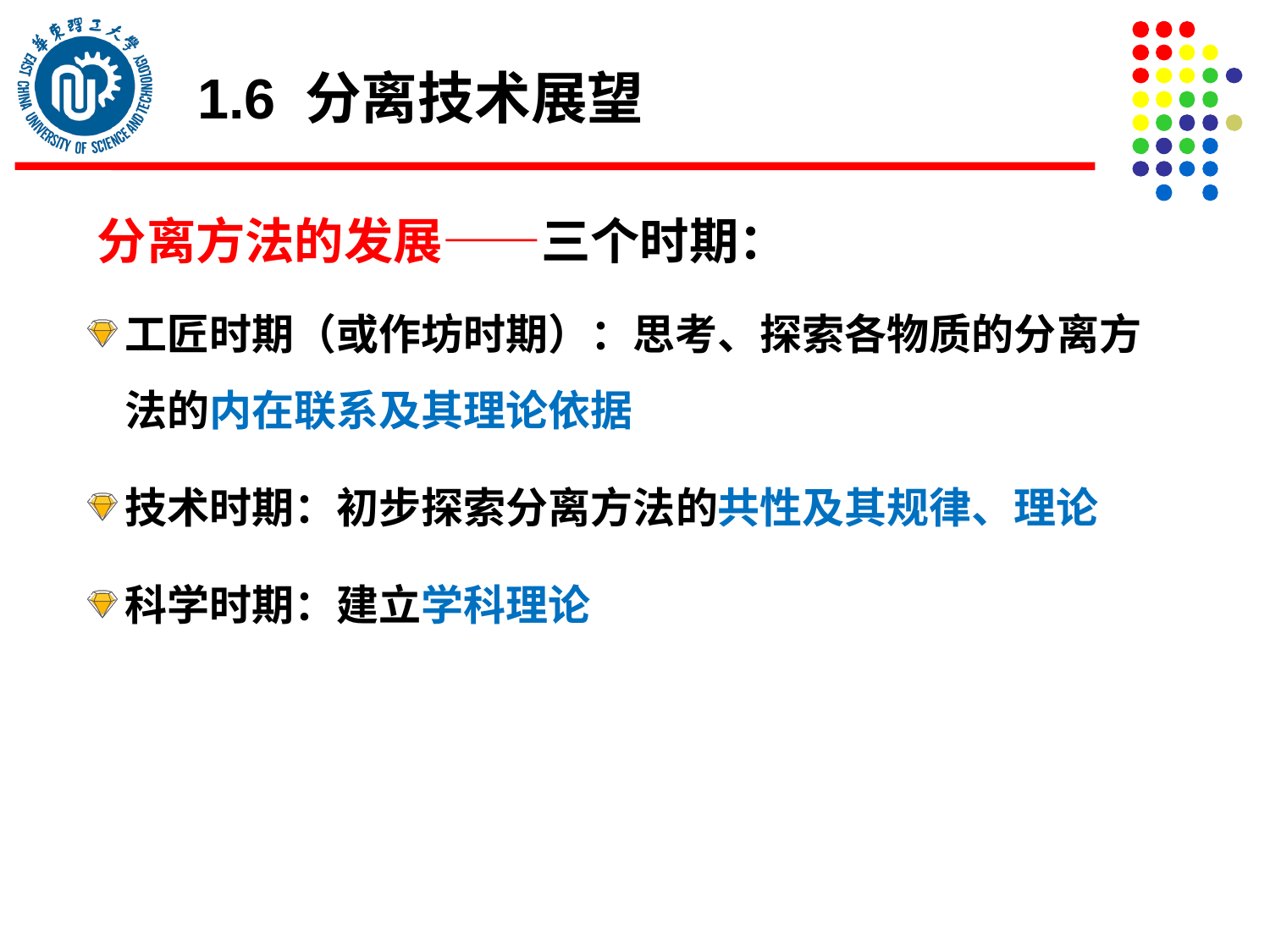

1.6 分离技术展望
分离方法的发展——三个时期：
工匠时期（或作坊时期）：思考、探索各物质的分离方法的内在联系及其理论依据
技术时期：初步探索分离方法的共性及其规律、理论
科学时期：建立学科理论